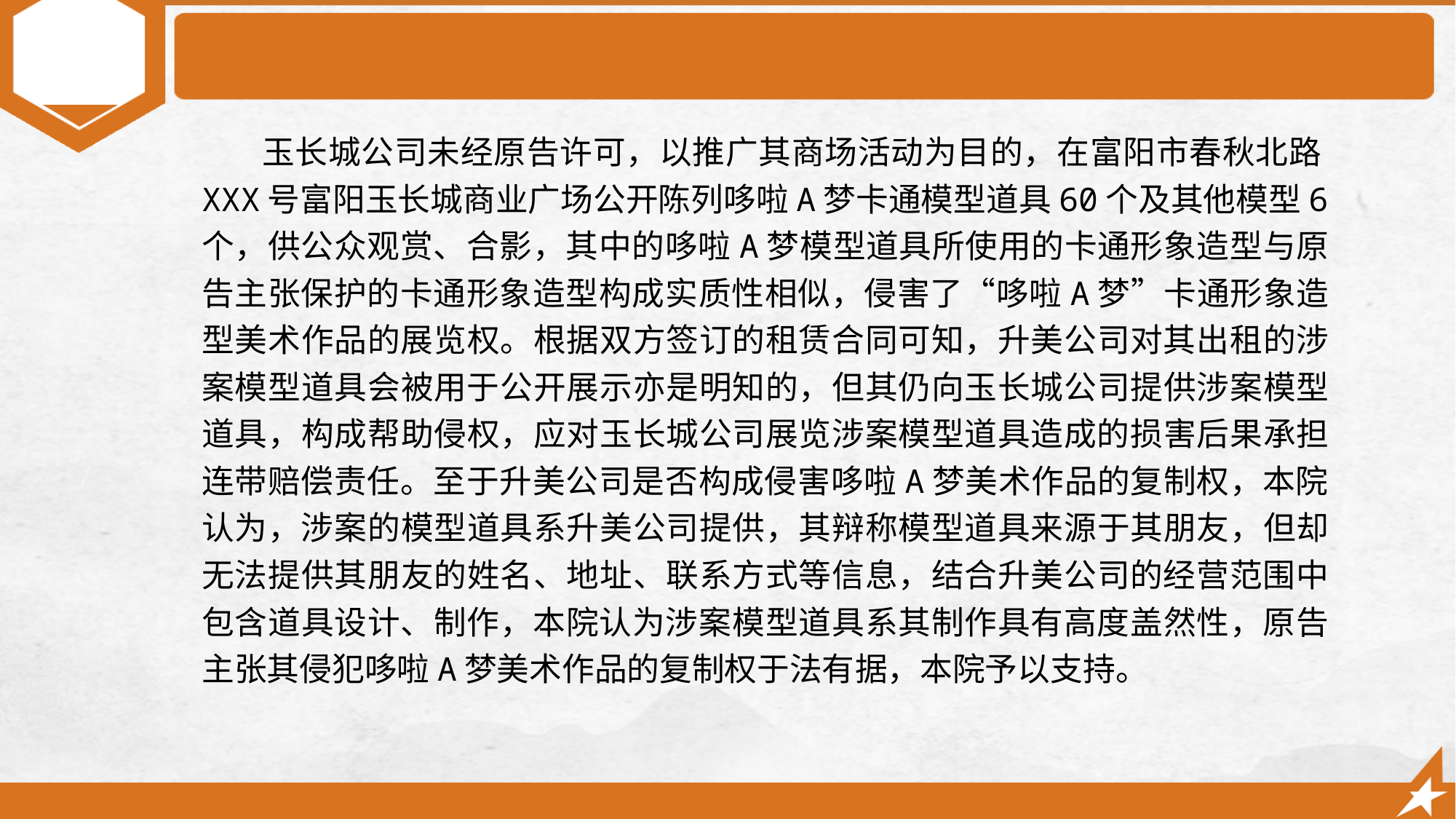

玉长城公司未经原告许可，以推广其商场活动为目的，在富阳市春秋北路XXX号富阳玉长城商业广场公开陈列哆啦A梦卡通模型道具60个及其他模型6个，供公众观赏、合影，其中的哆啦A梦模型道具所使用的卡通形象造型与原告主张保护的卡通形象造型构成实质性相似，侵害了“哆啦A梦”卡通形象造型美术作品的展览权。根据双方签订的租赁合同可知，升美公司对其出租的涉案模型道具会被用于公开展示亦是明知的，但其仍向玉长城公司提供涉案模型道具，构成帮助侵权，应对玉长城公司展览涉案模型道具造成的损害后果承担连带赔偿责任。至于升美公司是否构成侵害哆啦A梦美术作品的复制权，本院认为，涉案的模型道具系升美公司提供，其辩称模型道具来源于其朋友，但却无法提供其朋友的姓名、地址、联系方式等信息，结合升美公司的经营范围中包含道具设计、制作，本院认为涉案模型道具系其制作具有高度盖然性，原告主张其侵犯哆啦A梦美术作品的复制权于法有据，本院予以支持。